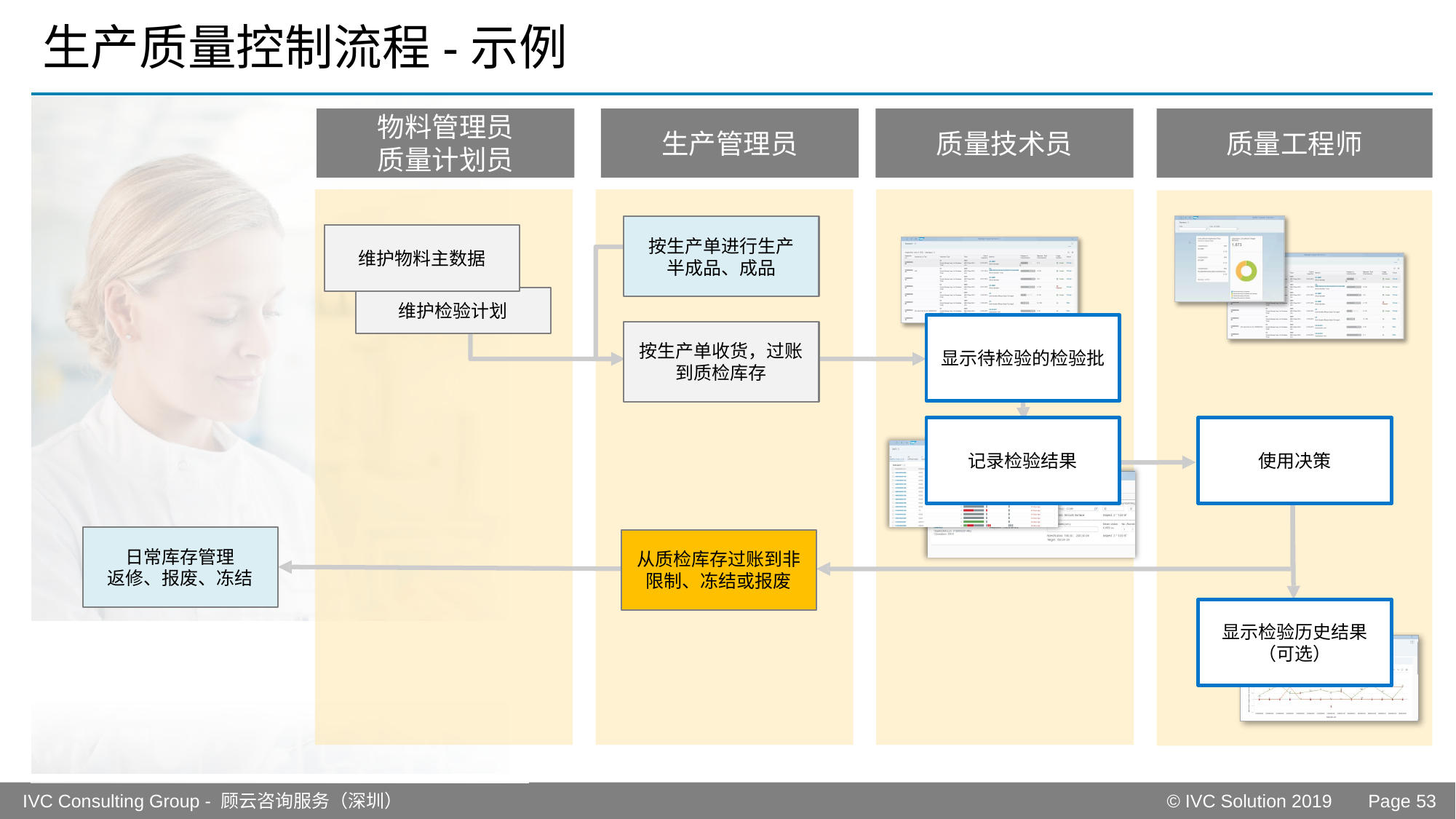

# 生产质量控制流程-示例

物料管理员
质量计划员
生产管理员
质量技术员
质量工程师

按生产单进行生产
半成品、成品
维护物料主数据

维护检验计划
显示待检验的检验批
按生产单收货，过账到质检库存

记录检验结果
使用决策

日常库存管理
返修、报废、冻结
从质检库存过账到非限制、冻结或报废

显示检验历史结果
（可选）